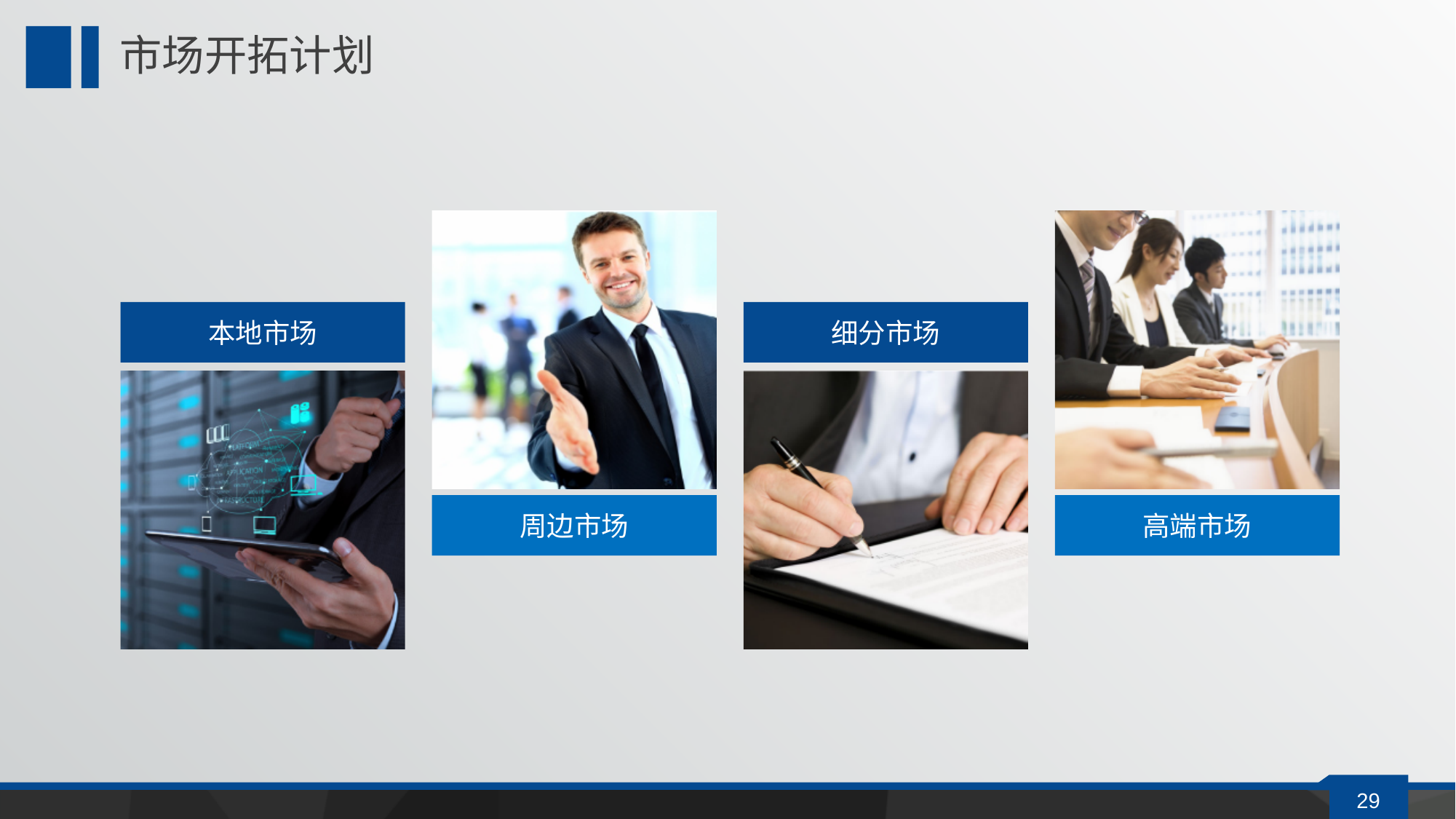

延迟符
# 市场开拓计划

周边市场

高端市场
本地市场

细分市场